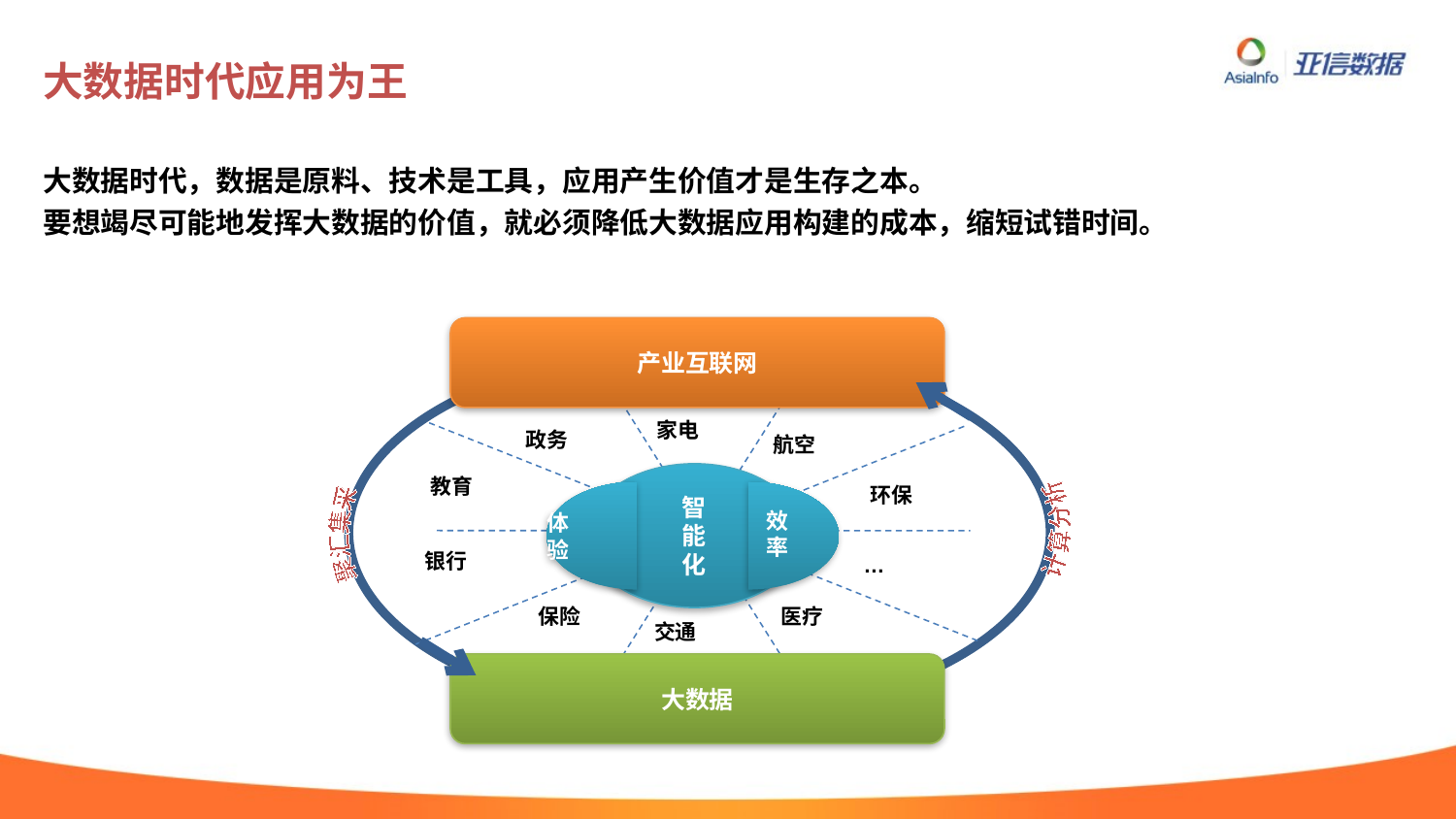

# 大数据时代应用为王
大数据时代，数据是原料、技术是工具，应用产生价值才是生存之本。
要想竭尽可能地发挥大数据的价值，就必须降低大数据应用构建的成本，缩短试错时间。
产业互联网

家电

政务

航空

智
能
化
教育
环保
计算分析
体
验

聚汇集采
效率

银行
…
保险
医疗
交通

大数据